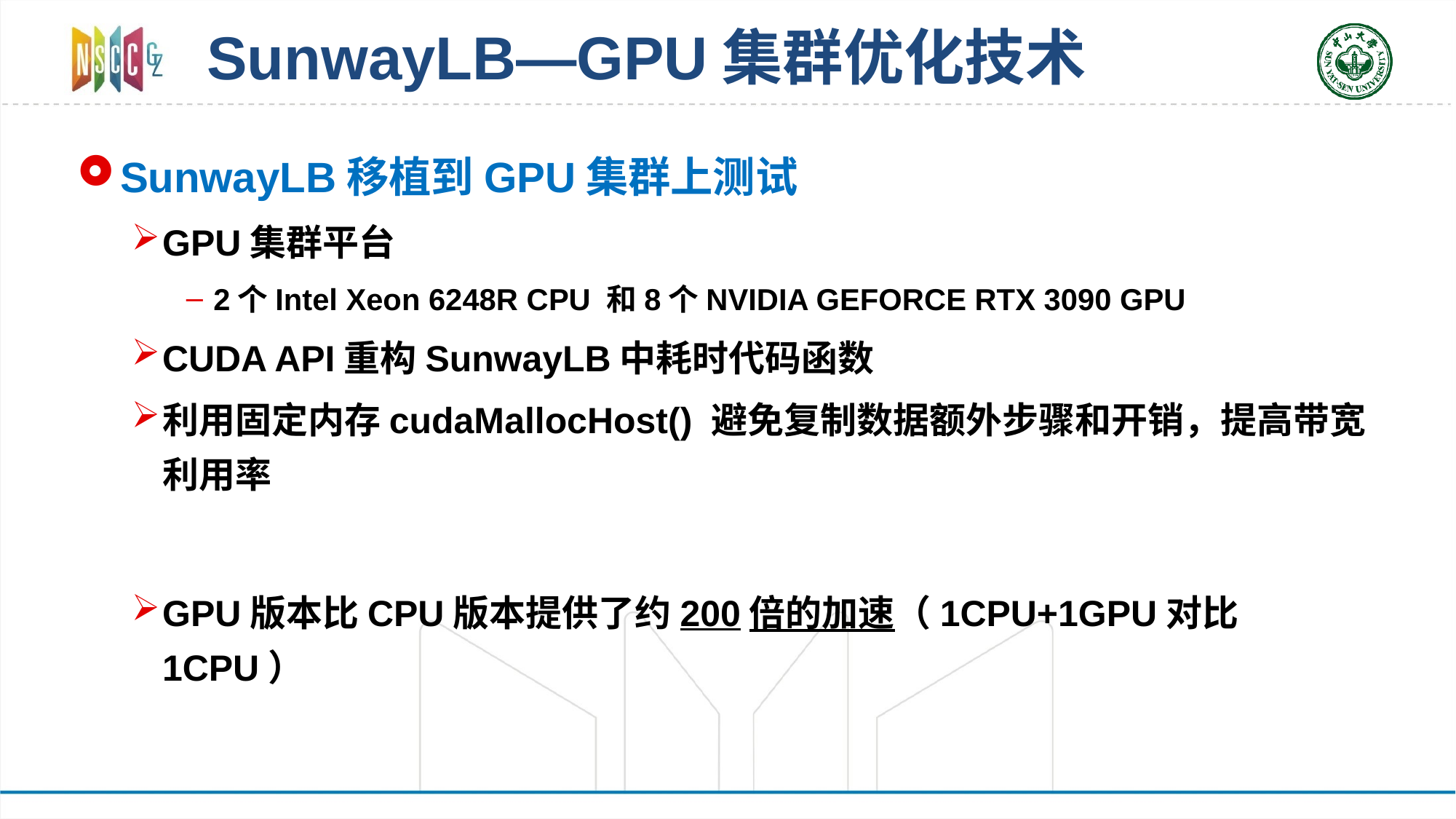

# SunwayLB—GPU集群优化技术
SunwayLB移植到GPU集群上测试
GPU集群平台
2个Intel Xeon 6248R CPU 和8个NVIDIA GEFORCE RTX 3090 GPU
CUDA API重构SunwayLB中耗时代码函数
利用固定内存cudaMallocHost() 避免复制数据额外步骤和开销，提高带宽利用率

GPU版本比CPU版本提供了约200倍的加速（1CPU+1GPU对比1CPU）